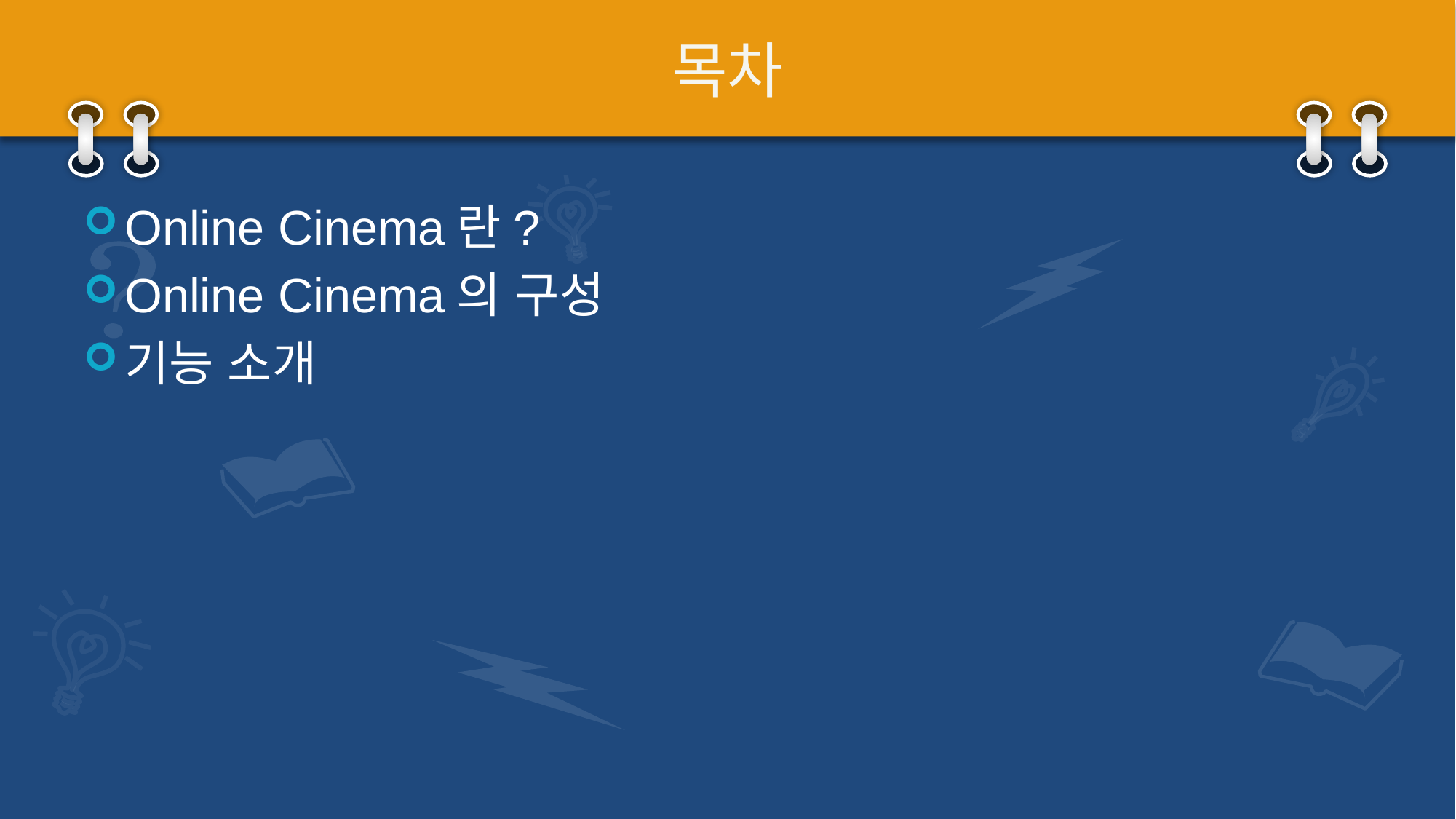

# 목차
Online Cinema란?
Online Cinema의 구성
기능 소개